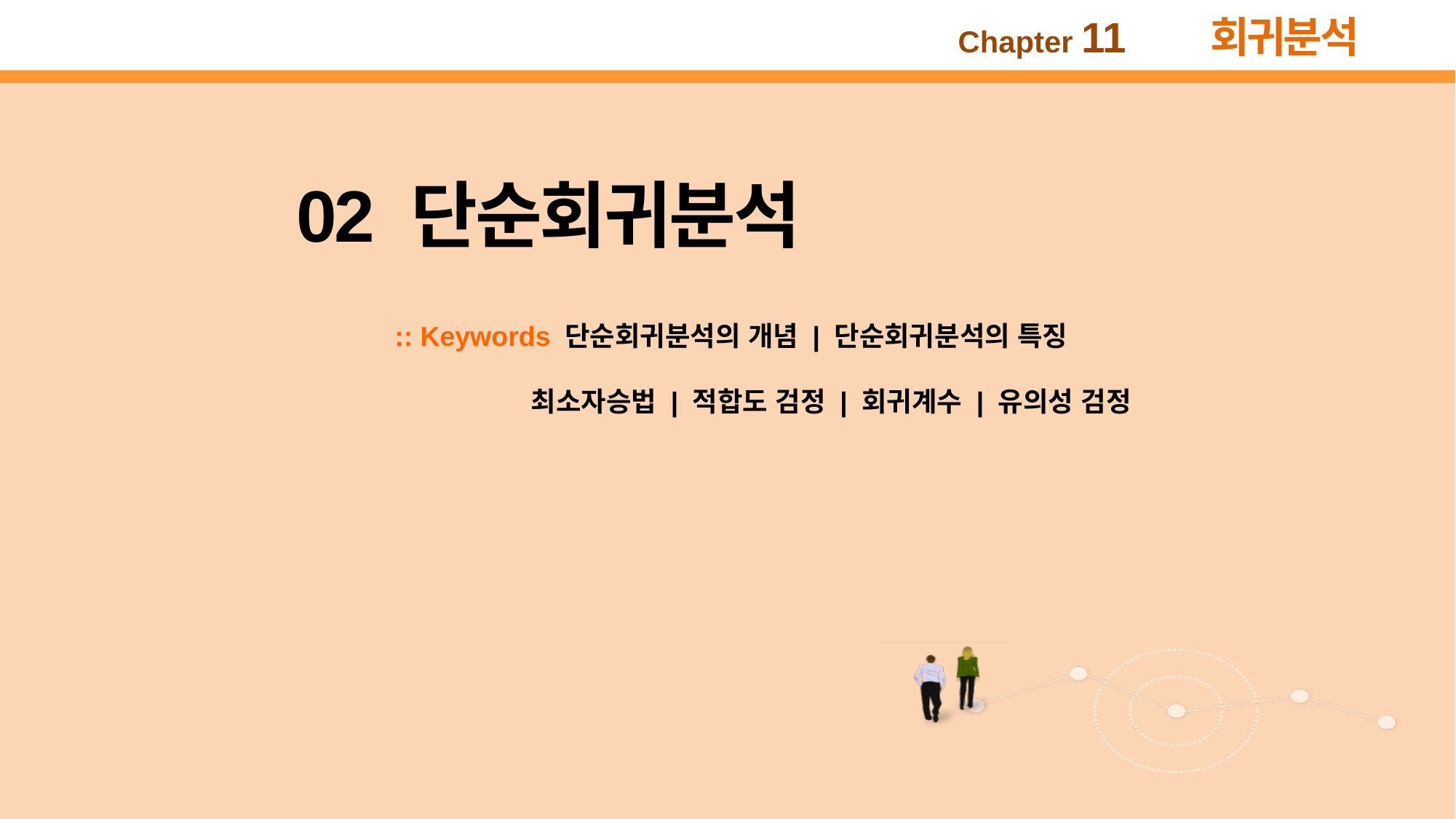

02 단순회귀분석
:: Keywords 단순회귀분석의 개념 | 단순회귀분석의 특징
                 최소자승법 | 적합도 검정 | 회귀계수 | 유의성 검정